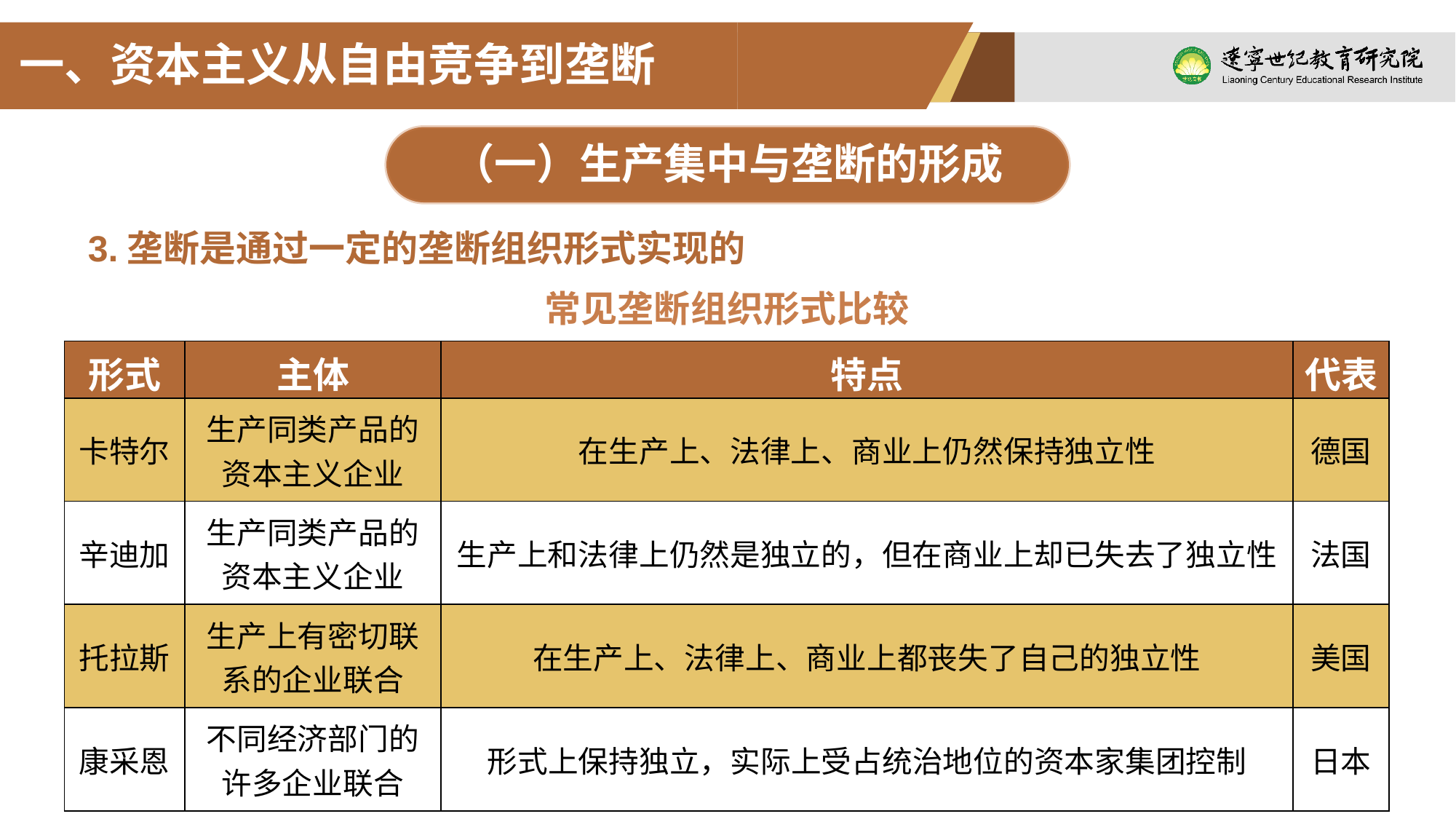

一、资本主义从自由竞争到垄断
（一）生产集中与垄断的形成
3.垄断是通过一定的垄断组织形式实现的
常见垄断组织形式比较
| 形式 | 主体 | 特点 | 代表 |
| --- | --- | --- | --- |
| 卡特尔 | 生产同类产品的资本主义企业 | 在生产上、法律上、商业上仍然保持独立性 | 德国 |
| 辛迪加 | 生产同类产品的资本主义企业 | 生产上和法律上仍然是独立的，但在商业上却已失去了独立性 | 法国 |
| 托拉斯 | 生产上有密切联系的企业联合 | 在生产上、法律上、商业上都丧失了自己的独立性 | 美国 |
| 康采恩 | 不同经济部门的许多企业联合 | 形式上保持独立，实际上受占统治地位的资本家集团控制 | 日本 |